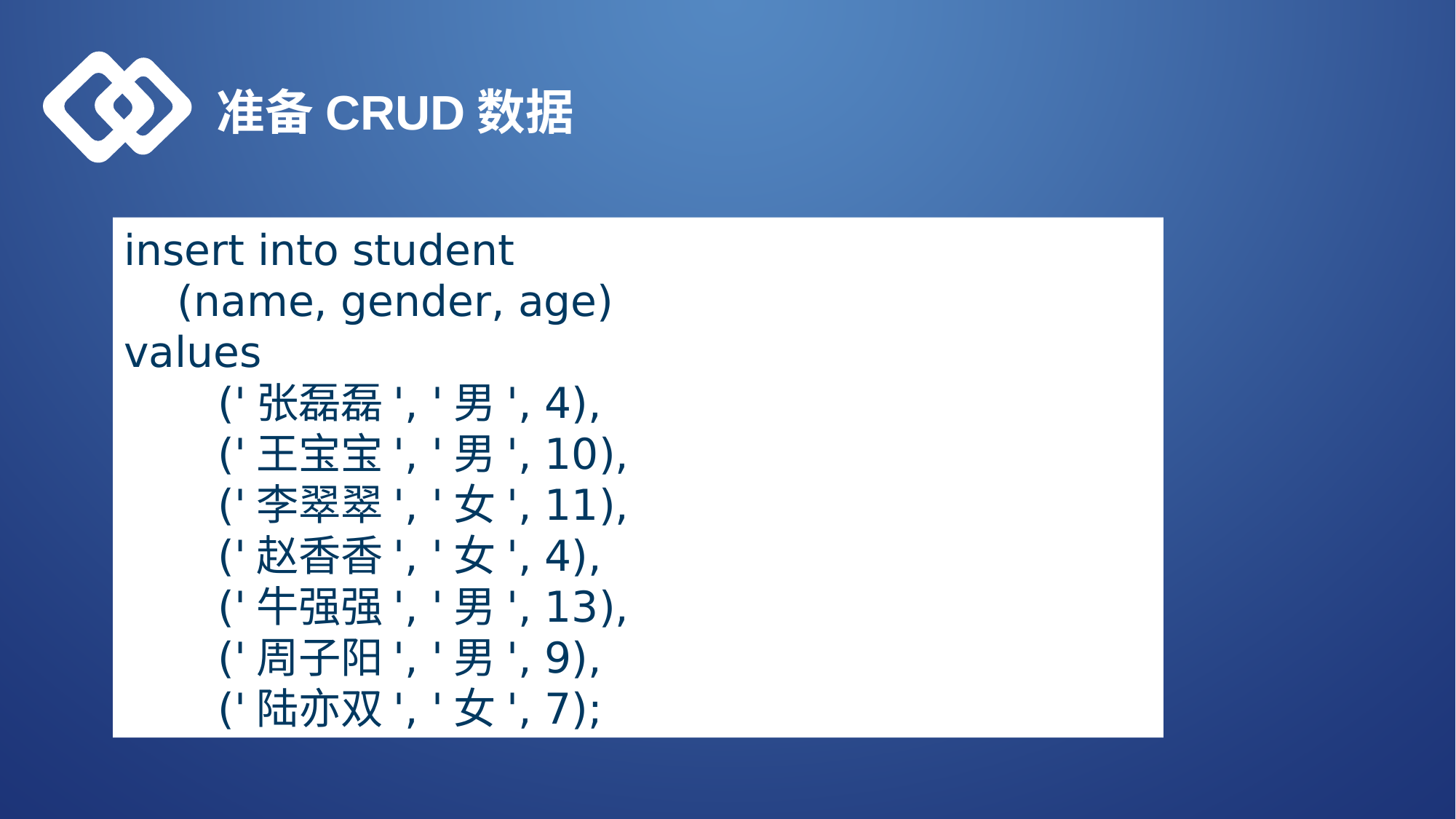

准备CRUD数据

insert into student
    (name, gender, age)
values
       ('张磊磊', '男', 4),
       ('王宝宝', '男', 10),
       ('李翠翠', '女', 11),
       ('赵香香', '女', 4),
       ('牛强强', '男', 13),
       ('周子阳', '男', 9),
       ('陆亦双', '女', 7);